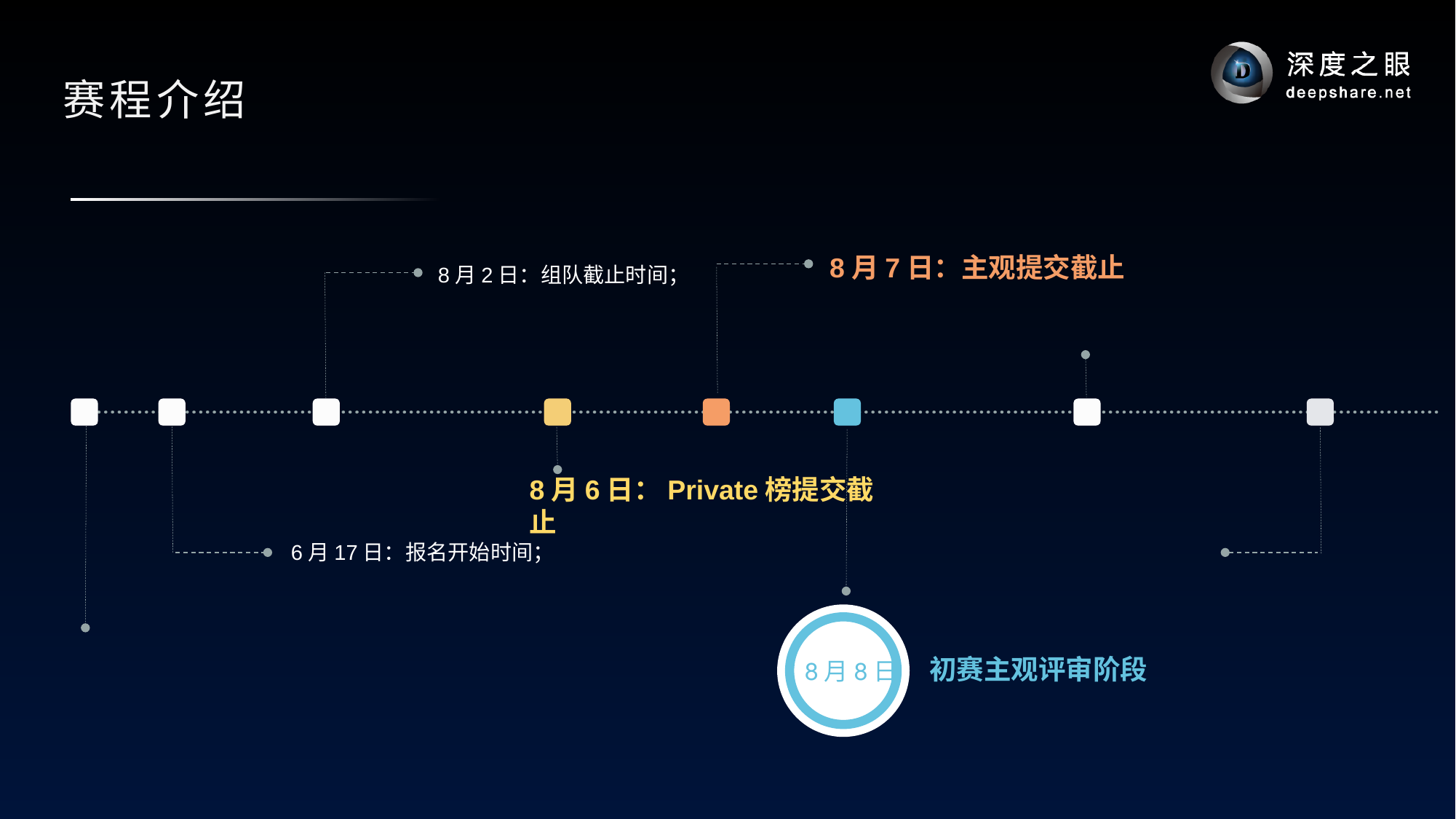

# 赛程介绍
8月7日：主观提交截止
8月2日：组队截止时间；

8月6日：Private榜提交截止
6月17日：报名开始时间；

8月8日

初赛主观评审阶段